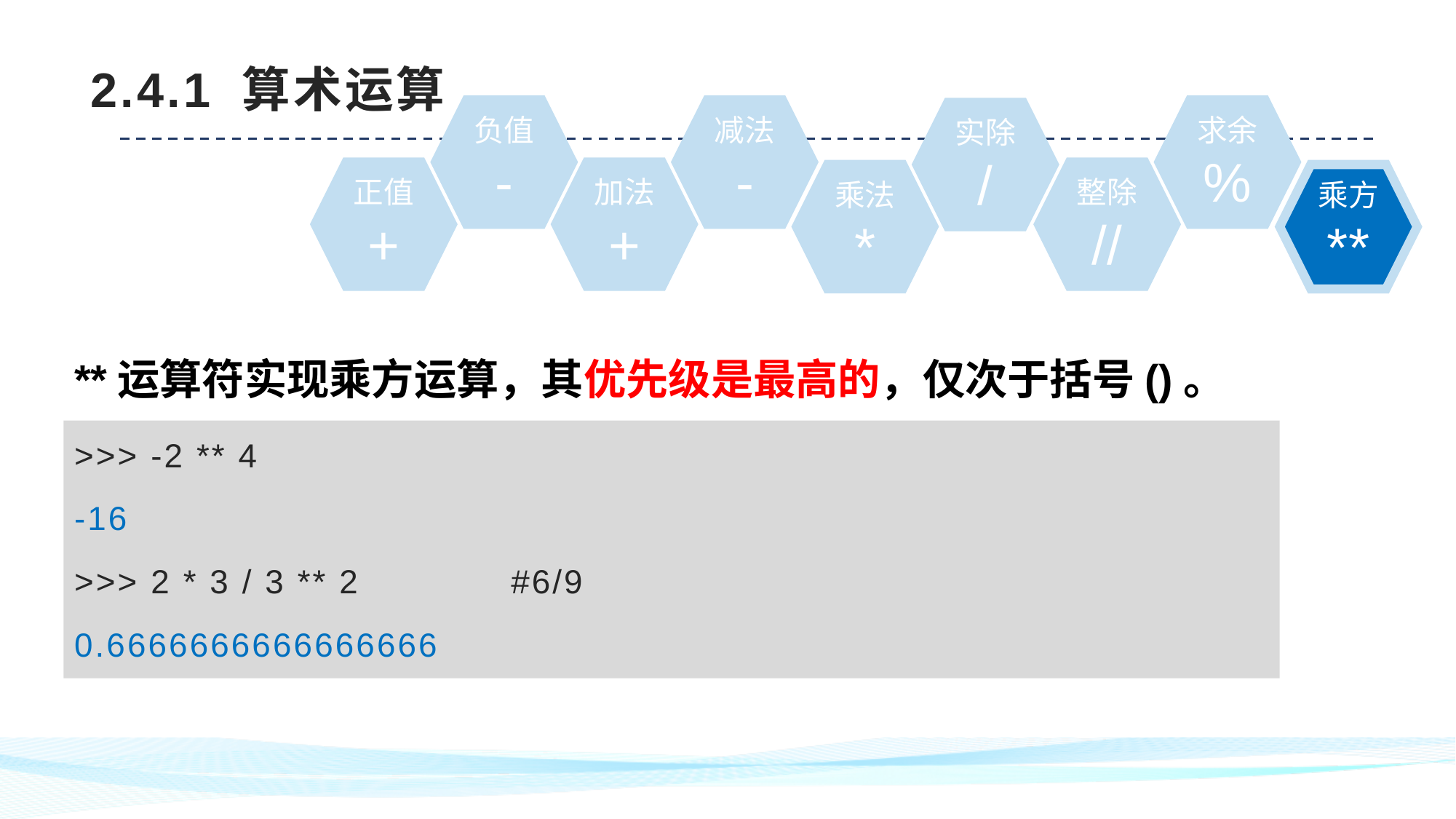

# 2.4.1 算术运算
负值
-
减法
-
求余
%
实除
/
正值
+
加法
+
整除
//
乘法
*
乘方
**
**运算符实现乘方运算，其优先级是最高的，仅次于括号()。
>>> -2 ** 4
-16
>>> 2 * 3 / 3 ** 2             #6/9
0.6666666666666666